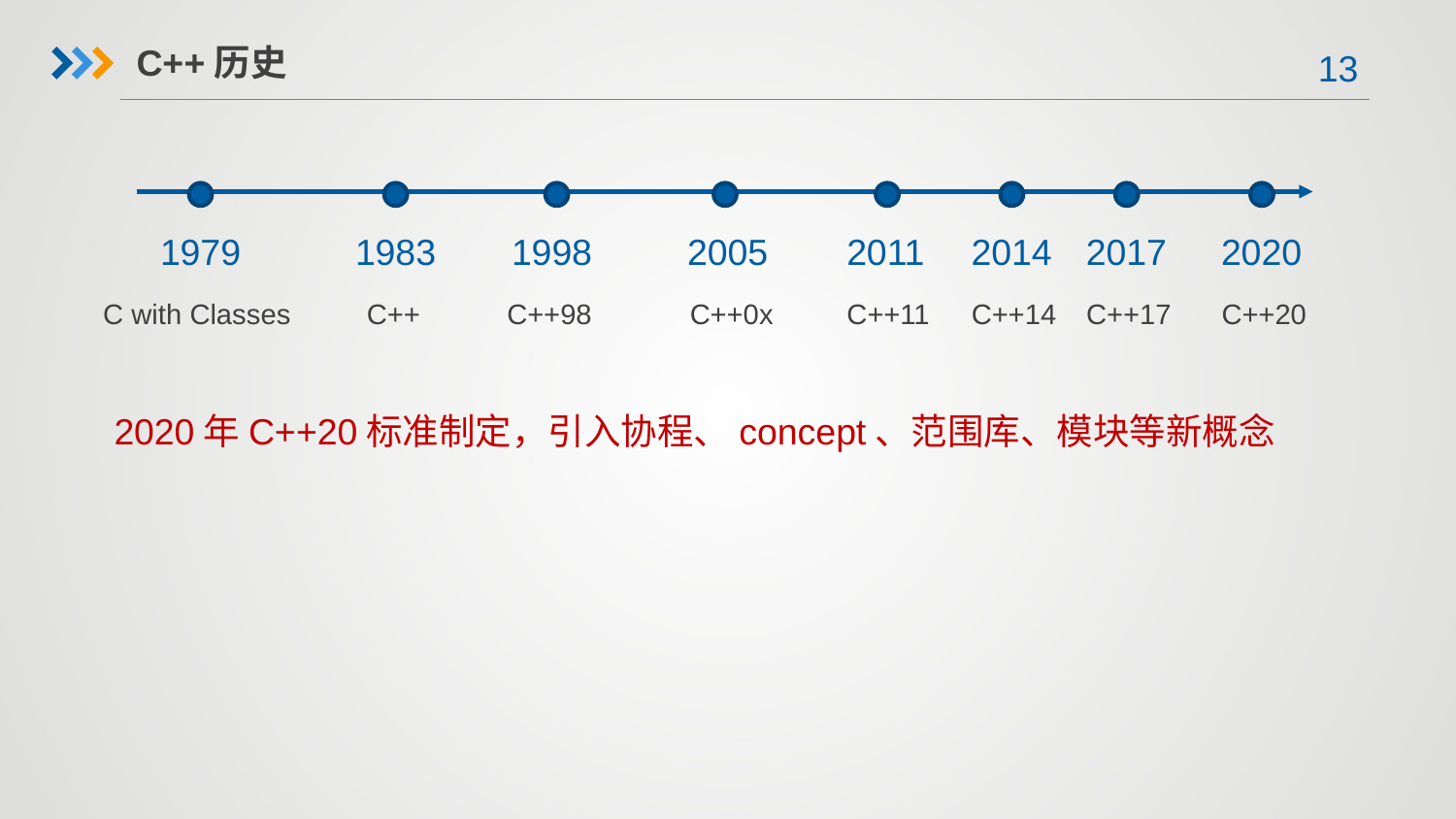

C++历史

1979
1983
1998
2005
2011
2014
2017
2020
C++
C++98
C++0x
C++11
C++14
C++17
C++20
C with Classes
2020年C++20标准制定，引入协程、concept、范围库、模块等新概念